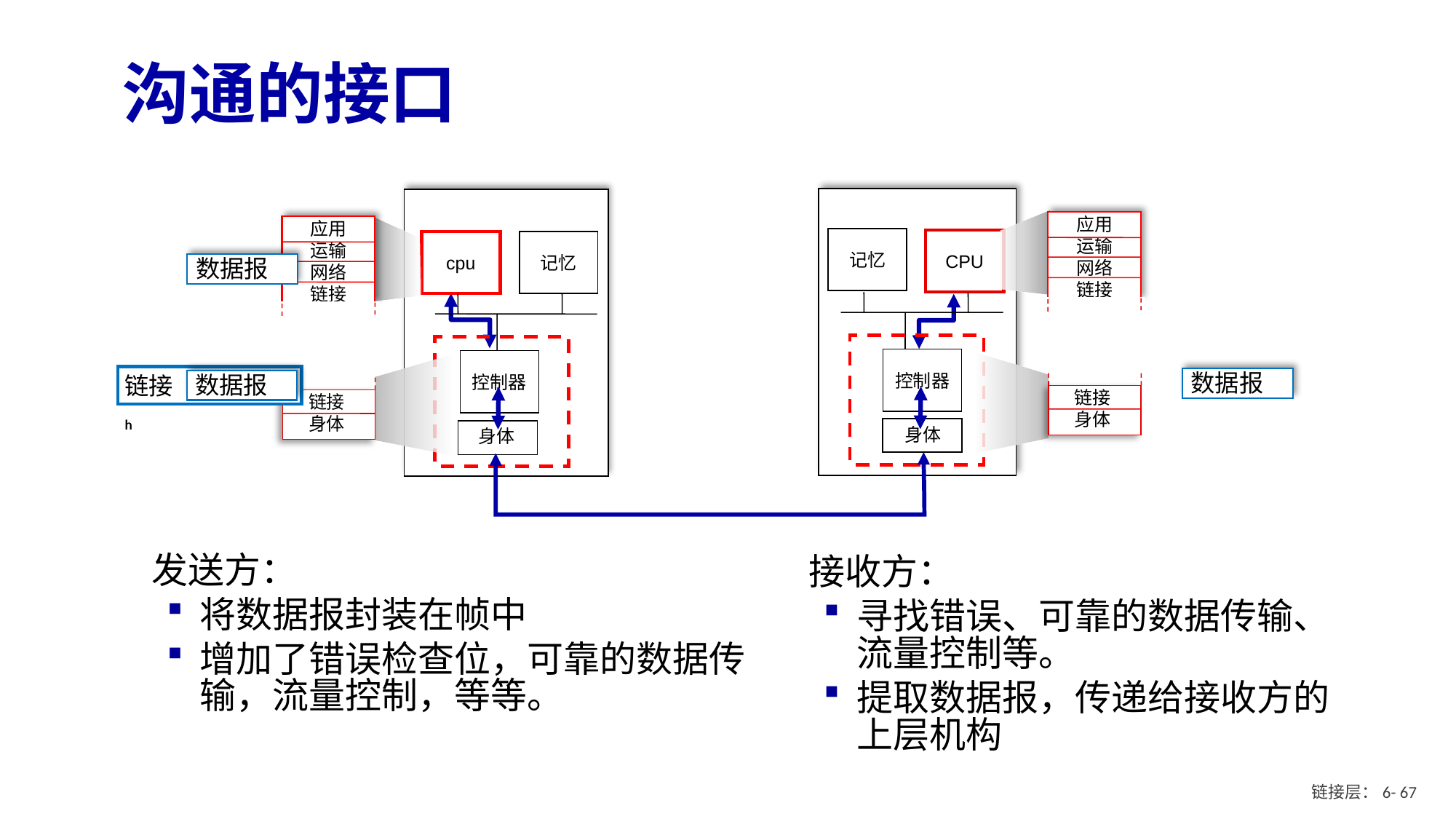

# 沟通的接口

记忆
CPU

控制器

身体

cpu
记忆

控制器

身体

应用
运输
网络
链接

链接
身体

应用
运输
网络
链接

链接
身体

数据报

数据报

链接h

数据报

链接h

发送方：
将数据报封装在帧中
增加了错误检查位，可靠的数据传输，流量控制，等等。
接收方：
寻找错误、可靠的数据传输、流量控制等。
提取数据报，传递给接收方的上层机构
链接层：6- 67